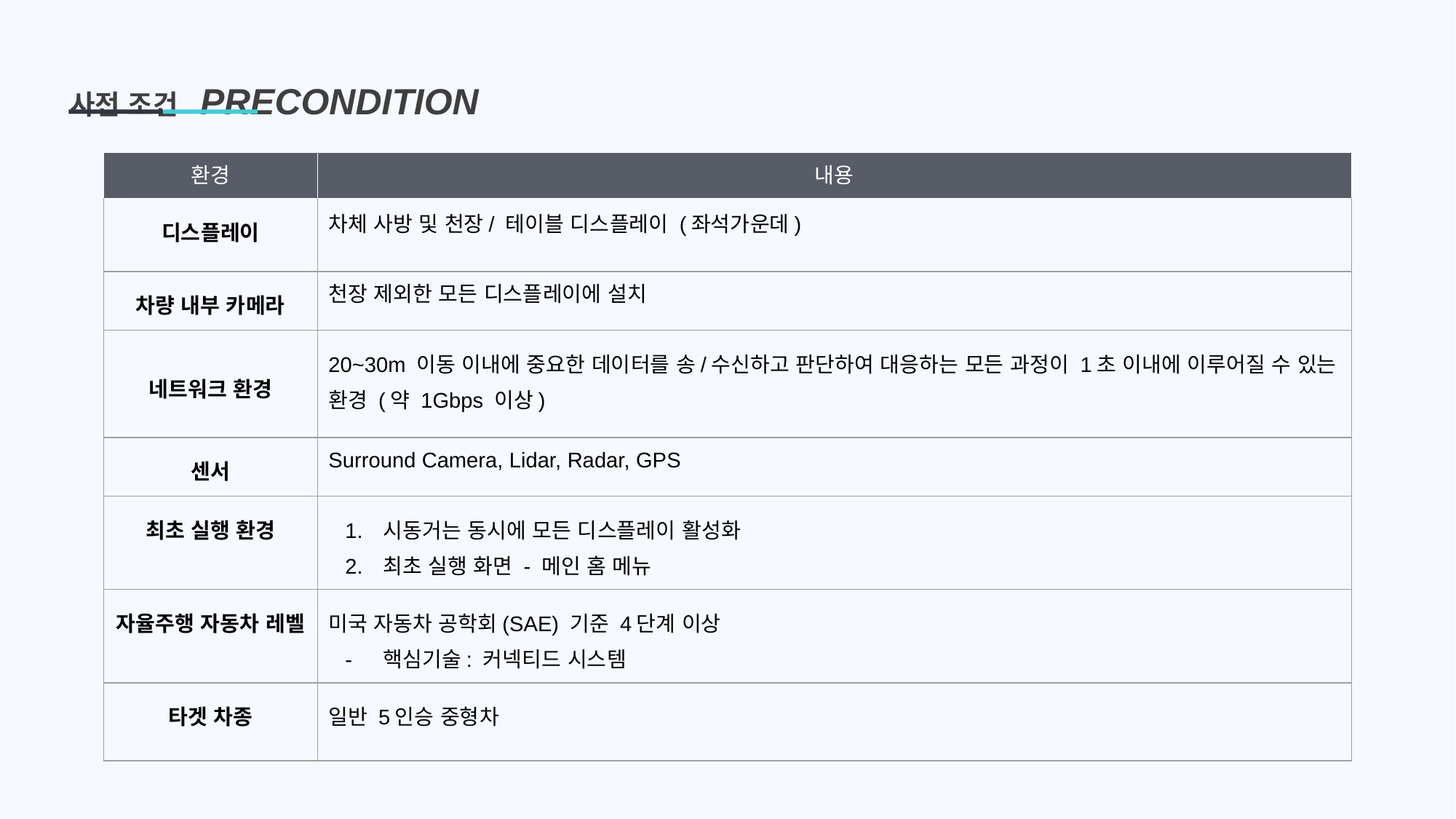

사전 조건  PRECONDITION

| 환경 | 내용 |
| --- | --- |
| 디스플레이 | 차체 사방 및 천장/ 테이블 디스플레이 (좌석가운데) |
| 차량 내부 카메라 | 천장 제외한 모든 디스플레이에 설치 |
| 네트워크 환경 | 20~30m 이동 이내에 중요한 데이터를 송/수신하고 판단하여 대응하는 모든 과정이 1초 이내에 이루어질 수 있는 환경 (약 1Gbps 이상) |
| 센서 | Surround Camera, Lidar, Radar, GPS |
| 최초 실행 환경 | 시동거는 동시에 모든 디스플레이 활성화 최초 실행 화면 - 메인 홈 메뉴 |
| 자율주행 자동차 레벨 | 미국 자동차 공학회(SAE) 기준 4단계 이상 핵심기술: 커넥티드 시스템 |
| 타겟 차종 | 일반 5인승 중형차 |